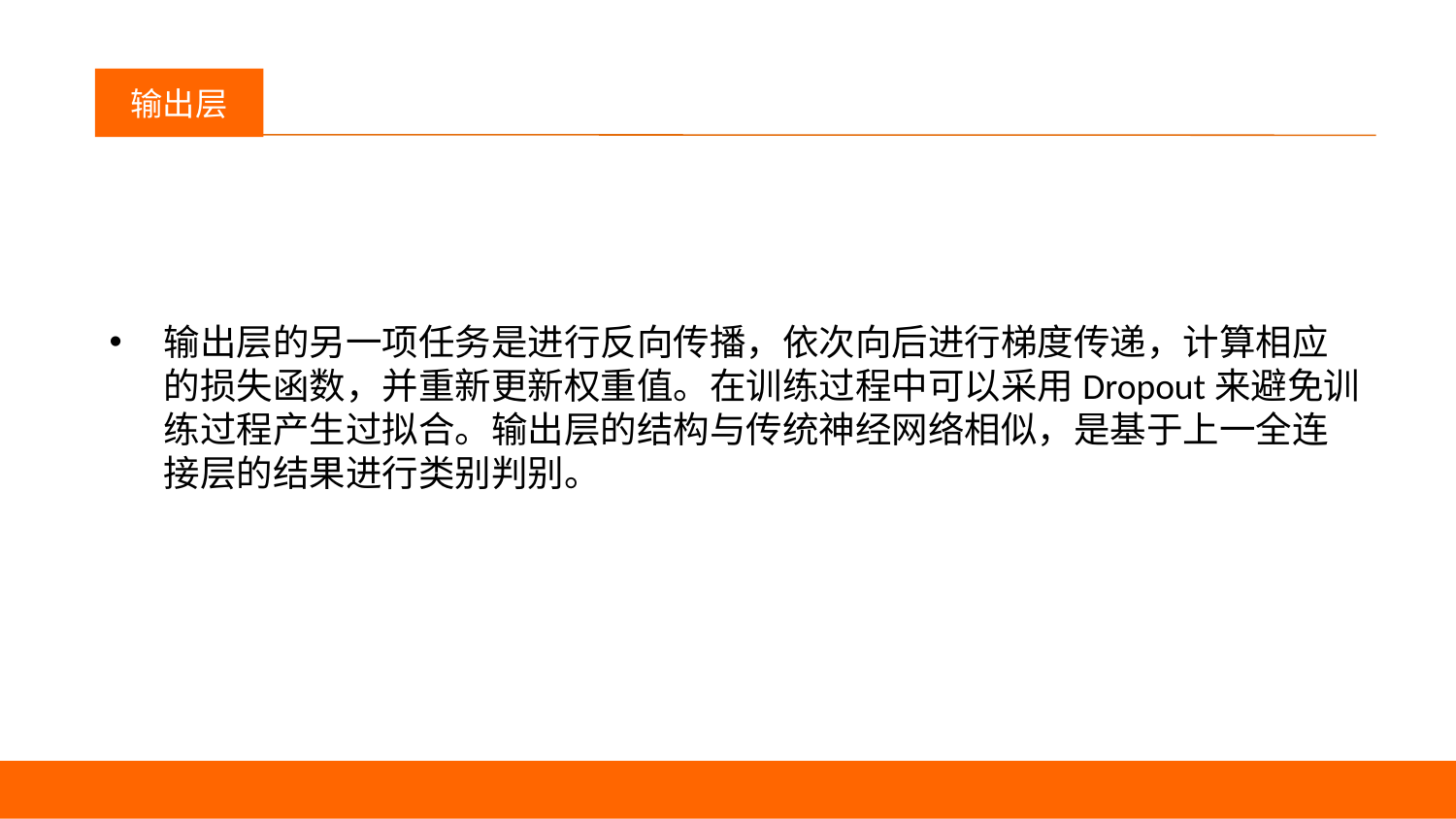

议程
输出层

输出层的另一项任务是进行反向传播，依次向后进行梯度传递，计算相应的损失函数，并重新更新权重值。在训练过程中可以采用Dropout来避免训练过程产生过拟合。输出层的结构与传统神经网络相似，是基于上一全连接层的结果进行类别判别。